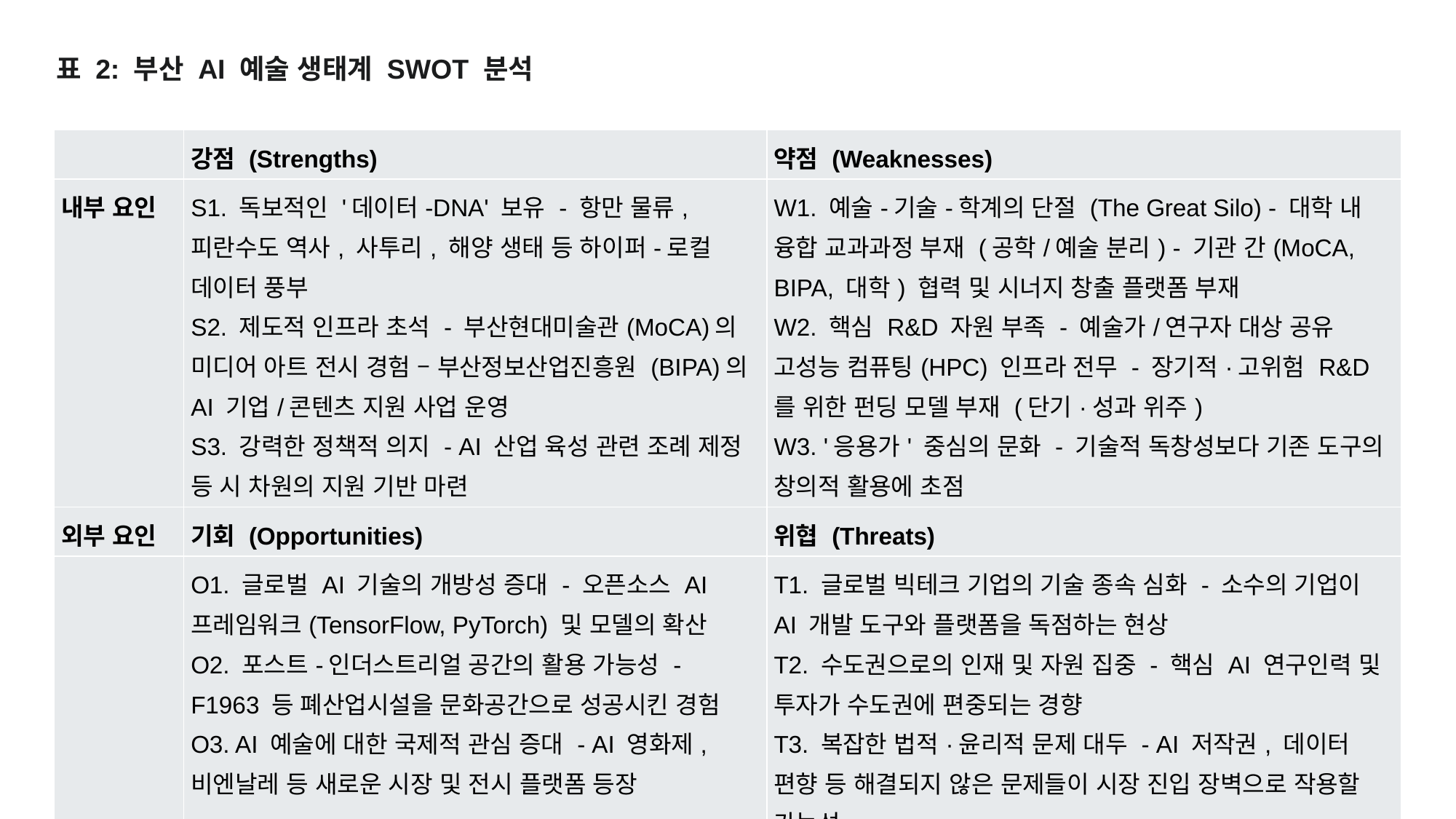

표 2: 부산 AI 예술 생태계 SWOT 분석
|  | 강점 (Strengths) | 약점 (Weaknesses) |
| --- | --- | --- |
| 내부 요인 | S1. 독보적인 '데이터-DNA' 보유 - 항만 물류, 피란수도 역사, 사투리, 해양 생태 등 하이퍼-로컬 데이터 풍부 S2. 제도적 인프라 초석 - 부산현대미술관(MoCA)의 미디어 아트 전시 경험 – 부산정보산업진흥원 (BIPA)의 AI 기업/콘텐츠 지원 사업 운영 S3. 강력한 정책적 의지 - AI 산업 육성 관련 조례 제정 등 시 차원의 지원 기반 마련 | W1. 예술-기술-학계의 단절 (The Great Silo) - 대학 내 융합 교과과정 부재 (공학/예술 분리) - 기관 간(MoCA, BIPA, 대학) 협력 및 시너지 창출 플랫폼 부재 W2. 핵심 R&D 자원 부족 - 예술가/연구자 대상 공유 고성능 컴퓨팅(HPC) 인프라 전무 - 장기적·고위험 R&D를 위한 펀딩 모델 부재 (단기·성과 위주) W3. '응용가' 중심의 문화 - 기술적 독창성보다 기존 도구의 창의적 활용에 초점 |
| 외부 요인 | 기회 (Opportunities) | 위협 (Threats) |
|  | O1. 글로벌 AI 기술의 개방성 증대 - 오픈소스 AI 프레임워크(TensorFlow, PyTorch) 및 모델의 확산 O2. 포스트-인더스트리얼 공간의 활용 가능성 - F1963 등 폐산업시설을 문화공간으로 성공시킨 경험 O3. AI 예술에 대한 국제적 관심 증대 - AI 영화제, 비엔날레 등 새로운 시장 및 전시 플랫폼 등장 | T1. 글로벌 빅테크 기업의 기술 종속 심화 - 소수의 기업이 AI 개발 도구와 플랫폼을 독점하는 현상 T2. 수도권으로의 인재 및 자원 집중 - 핵심 AI 연구인력 및 투자가 수도권에 편중되는 경향 T3. 복잡한 법적·윤리적 문제 대두 - AI 저작권, 데이터 편향 등 해결되지 않은 문제들이 시장 진입 장벽으로 작용할 가능성 |